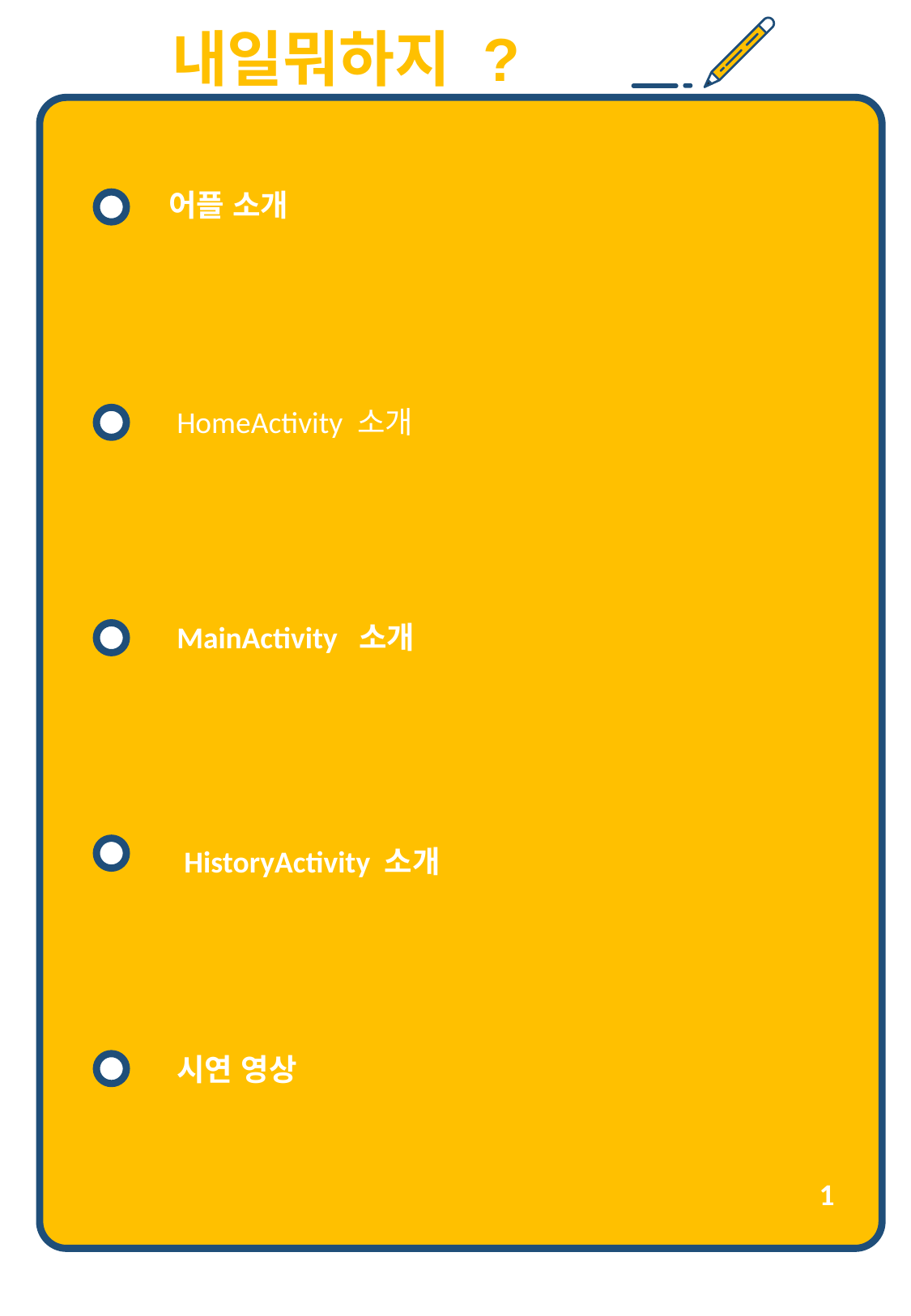

내일뭐하지 ?

어플 소개
HomeActivity 소개
MainActivity  소개
 HistoryActivity 소개
시연 영상
 1